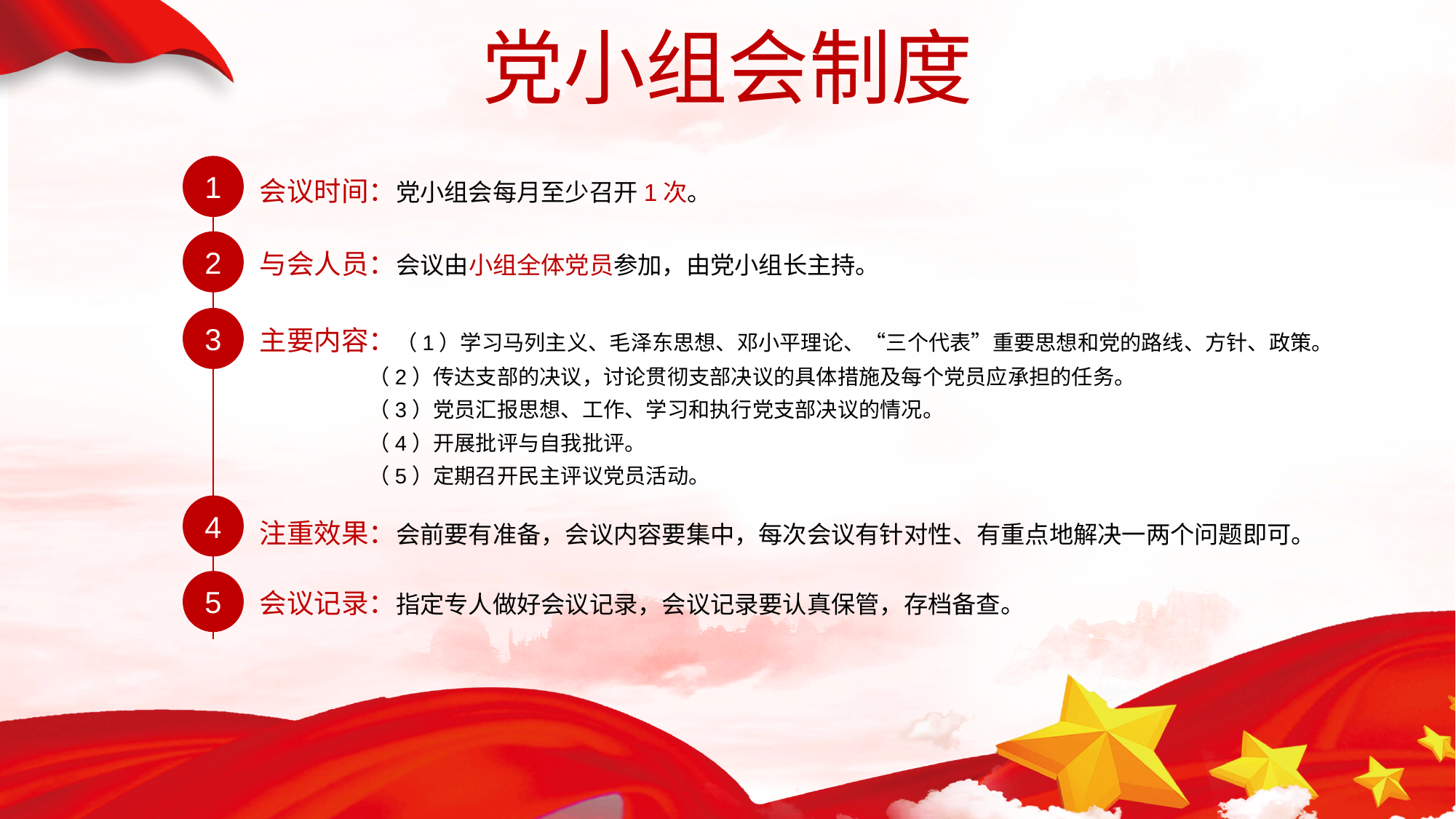

党小组会制度
1
会议时间：党小组会每月至少召开1次。
2
与会人员：会议由小组全体党员参加，由党小组长主持。
3
主要内容：（1）学习马列主义、毛泽东思想、邓小平理论、“三个代表”重要思想和党的路线、方针、政策。
                      （2）传达支部的决议，讨论贯彻支部决议的具体措施及每个党员应承担的任务。
                      （3）党员汇报思想、工作、学习和执行党支部决议的情况。
                      （4）开展批评与自我批评。
                      （5）定期召开民主评议党员活动。
4
注重效果：会前要有准备，会议内容要集中，每次会议有针对性、有重点地解决一两个问题即可。
5
会议记录：指定专人做好会议记录，会议记录要认真保管，存档备查。